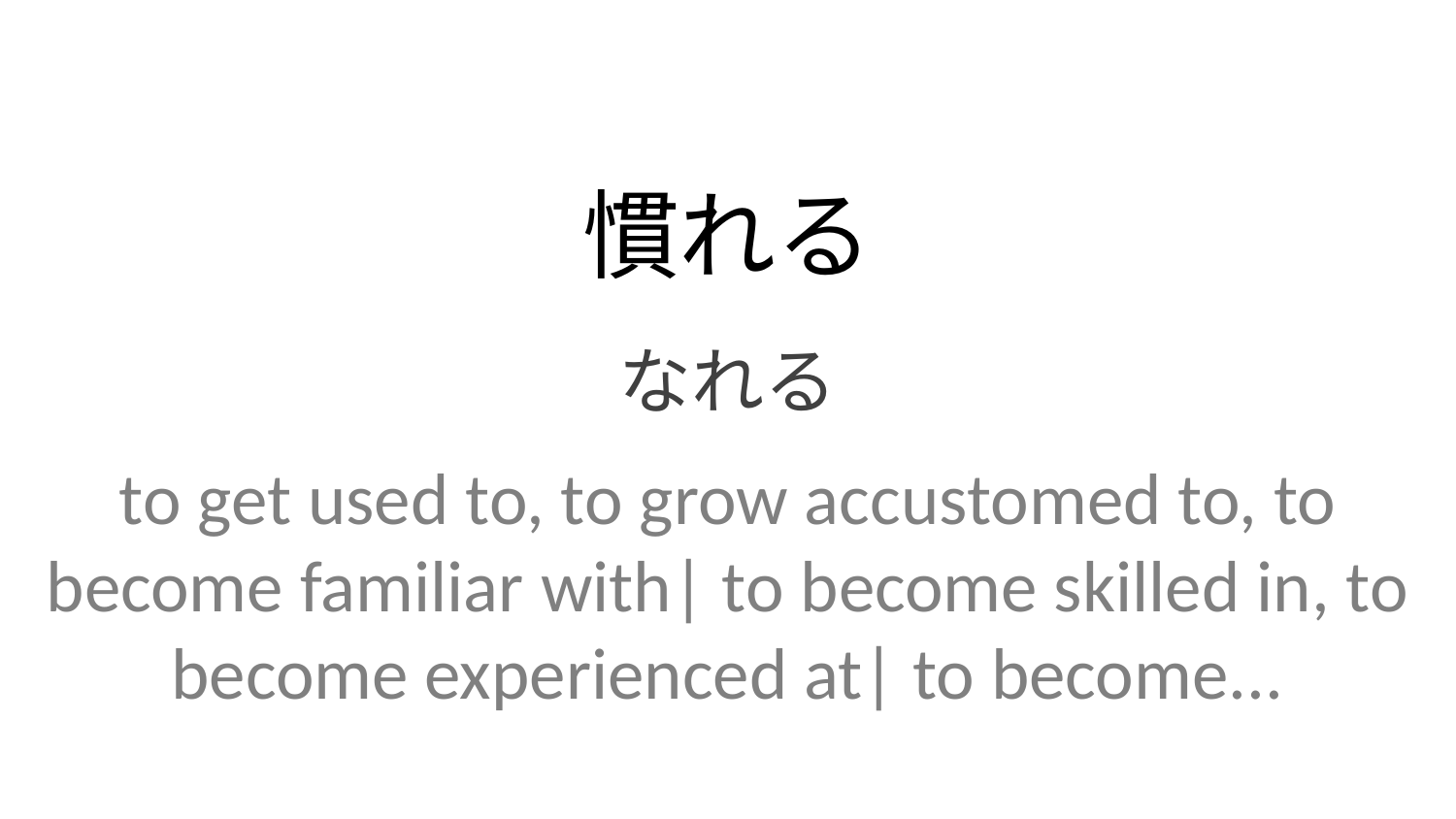

慣れる

なれる
to get used to, to grow accustomed to, to become familiar with| to become skilled in, to become experienced at| to become...